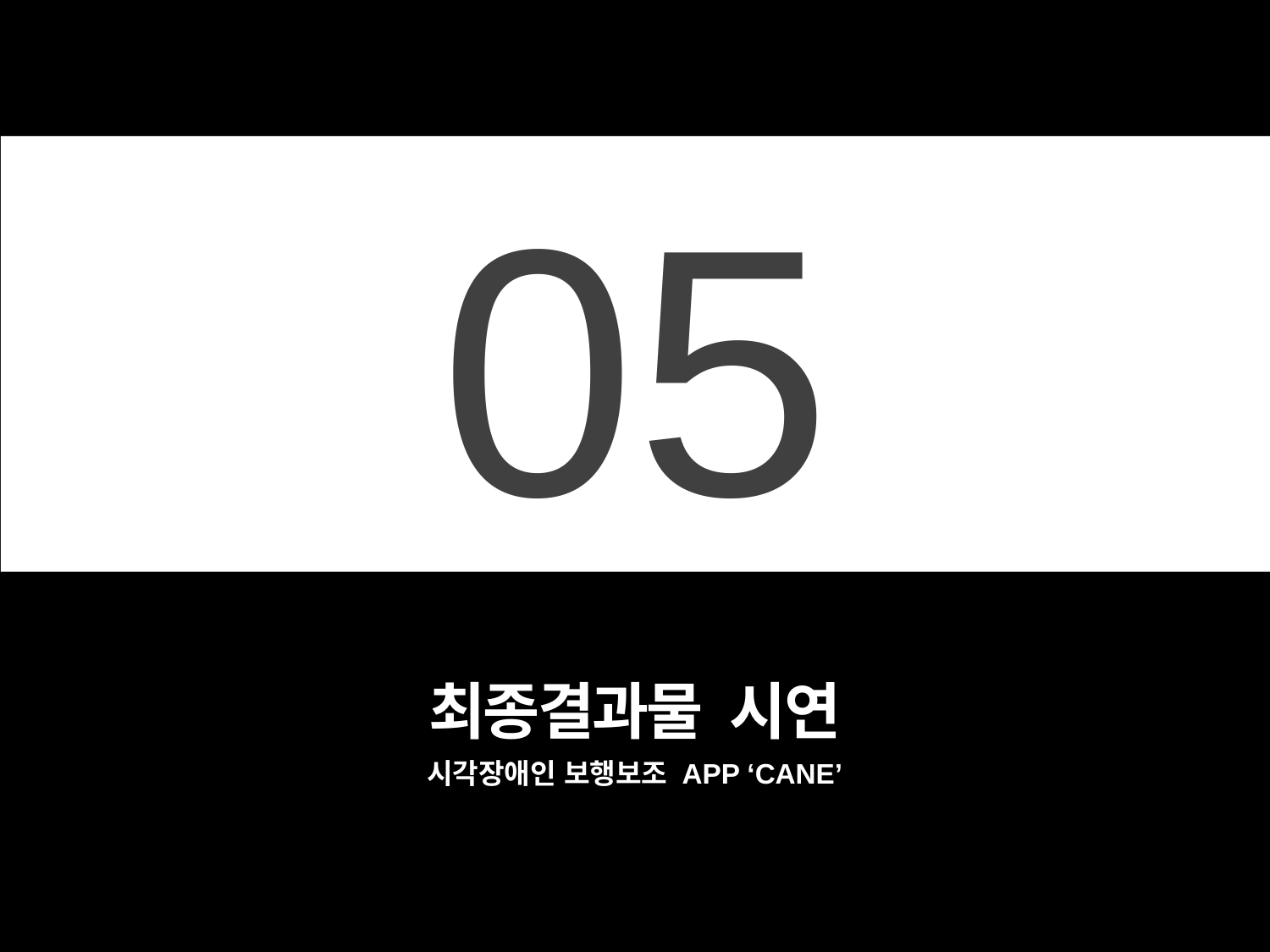

05
최종결과물  시연
시각장애인 보행보조 APP ‘CANE’